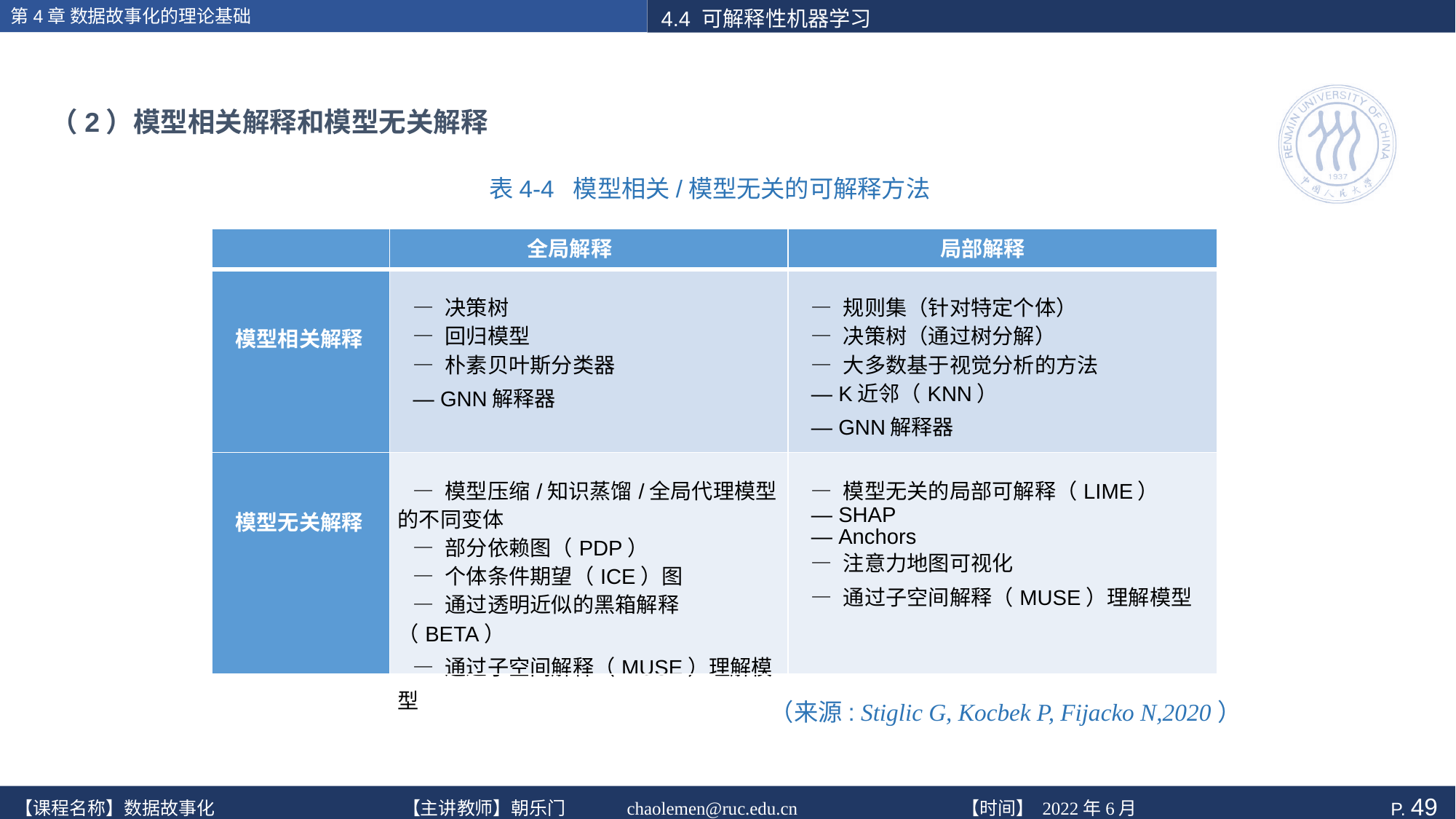

（2）模型相关解释和模型无关解释
表4-4  模型相关/模型无关的可解释方法
|  | 全局解释 | 局部解释 |
| --- | --- | --- |
| 模型相关解释 | — 决策树 — 回归模型 — 朴素贝叶斯分类器 — GNN解释器 | — 规则集（针对特定个体） — 决策树（通过树分解） — 大多数基于视觉分析的方法 — K近邻（KNN） — GNN解释器 |
| 模型无关解释 | — 模型压缩/知识蒸馏/全局代理模型的不同变体 — 部分依赖图（PDP） — 个体条件期望（ICE）图 — 通过透明近似的黑箱解释（BETA） — 通过子空间解释（MUSE）理解模型 | — 模型无关的局部可解释（LIME） — SHAP — Anchors — 注意力地图可视化 — 通过子空间解释（MUSE）理解模型 |
（来源: Stiglic G, Kocbek P, Fijacko N,2020）